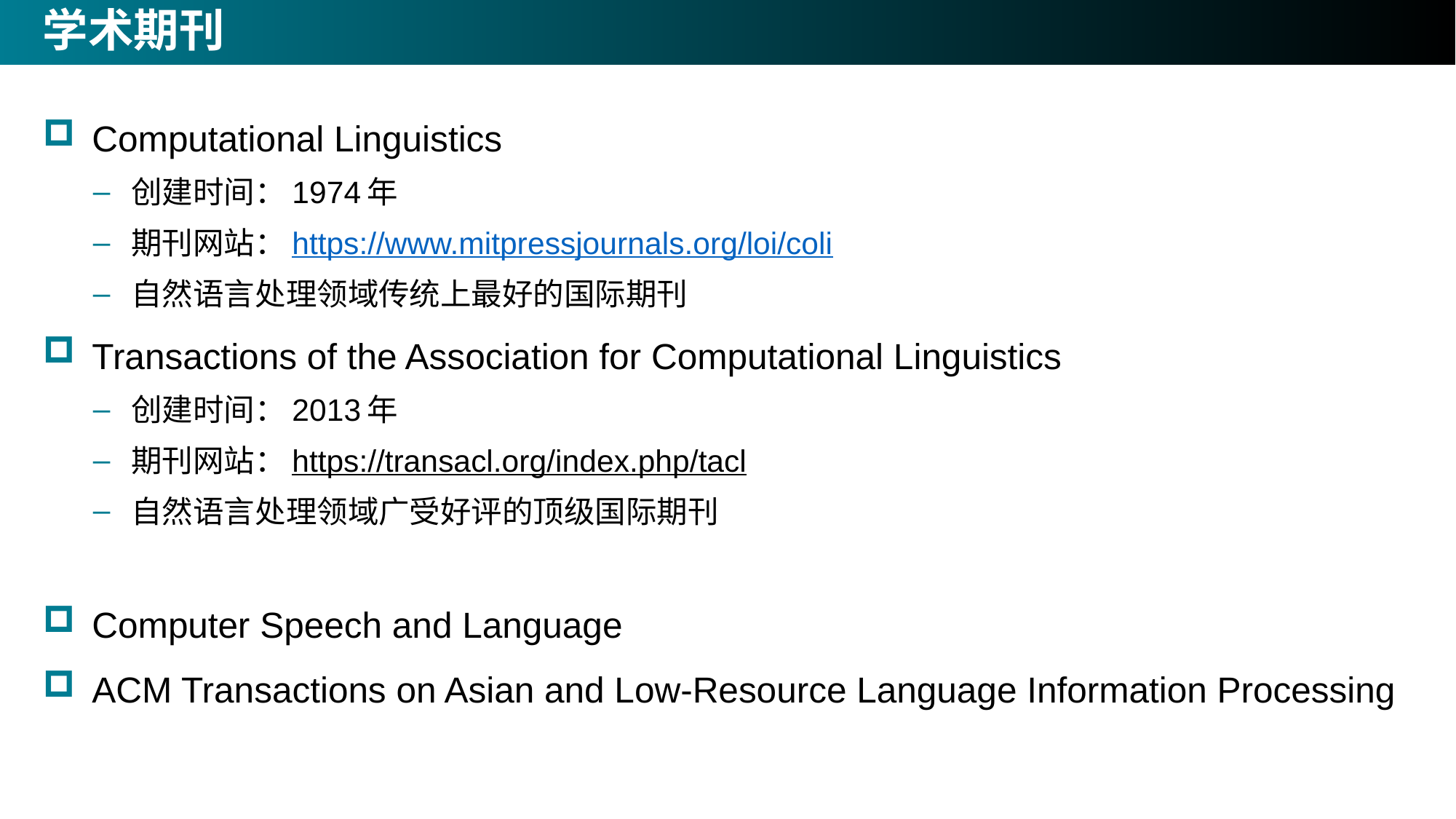

# 学术期刊
Computational Linguistics
创建时间：1974年
期刊网站：https://www.mitpressjournals.org/loi/coli
自然语言处理领域传统上最好的国际期刊
Transactions of the Association for Computational Linguistics
创建时间：2013年
期刊网站：https://transacl.org/index.php/tacl
自然语言处理领域广受好评的顶级国际期刊

Computer Speech and Language
ACM Transactions on Asian and Low-Resource Language Information Processing